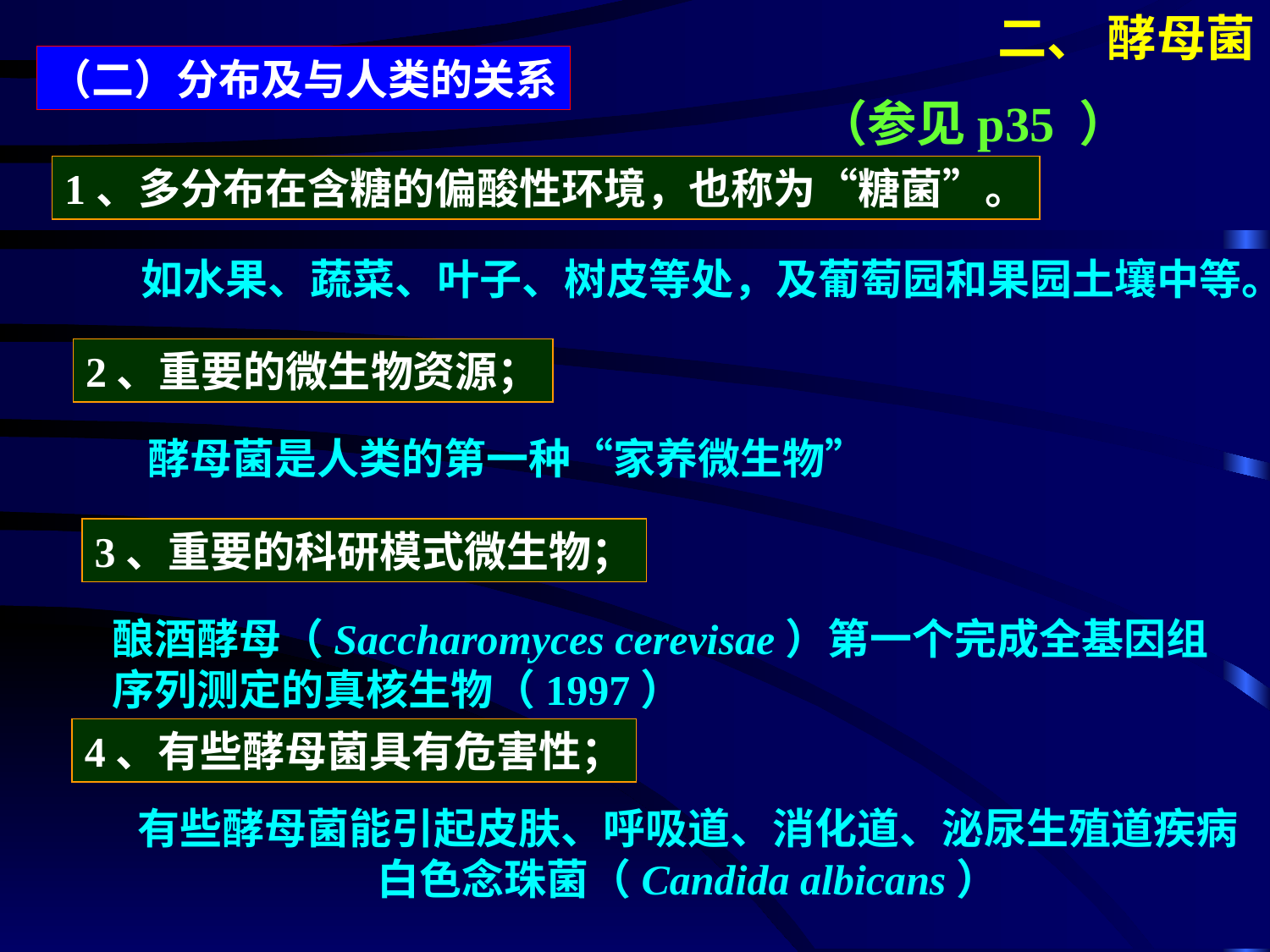

二、 酵母菌
（二）分布及与人类的关系
（参见p35 ）
1、多分布在含糖的偏酸性环境，也称为“糖菌”。
如水果、蔬菜、叶子、树皮等处，及葡萄园和果园土壤中等。
2、重要的微生物资源；
酵母菌是人类的第一种“家养微生物”
3、重要的科研模式微生物；
酿酒酵母（Saccharomyces cerevisae）第一个完成全基因组
序列测定的真核生物（1997）
4、有些酵母菌具有危害性；
有些酵母菌能引起皮肤、呼吸道、消化道、泌尿生殖道疾病
白色念珠菌（Candida albicans）